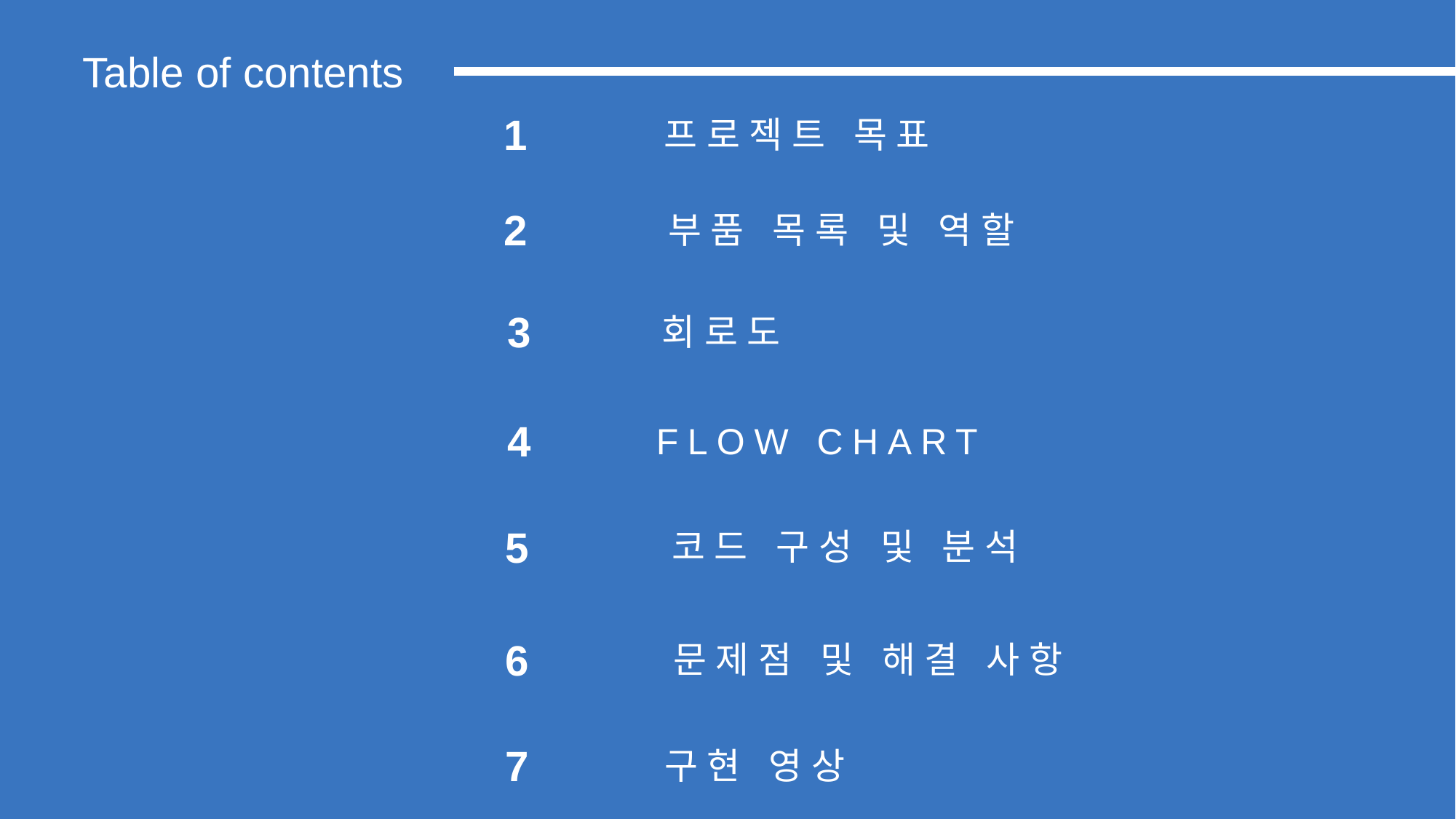

Table of contents
1
프로젝트 목표
2
부품 목록 및 역할
3
회로도
4
FLOW CHART
5
코드 구성 및 분석
6
문제점 및 해결 사항
7
구현 영상